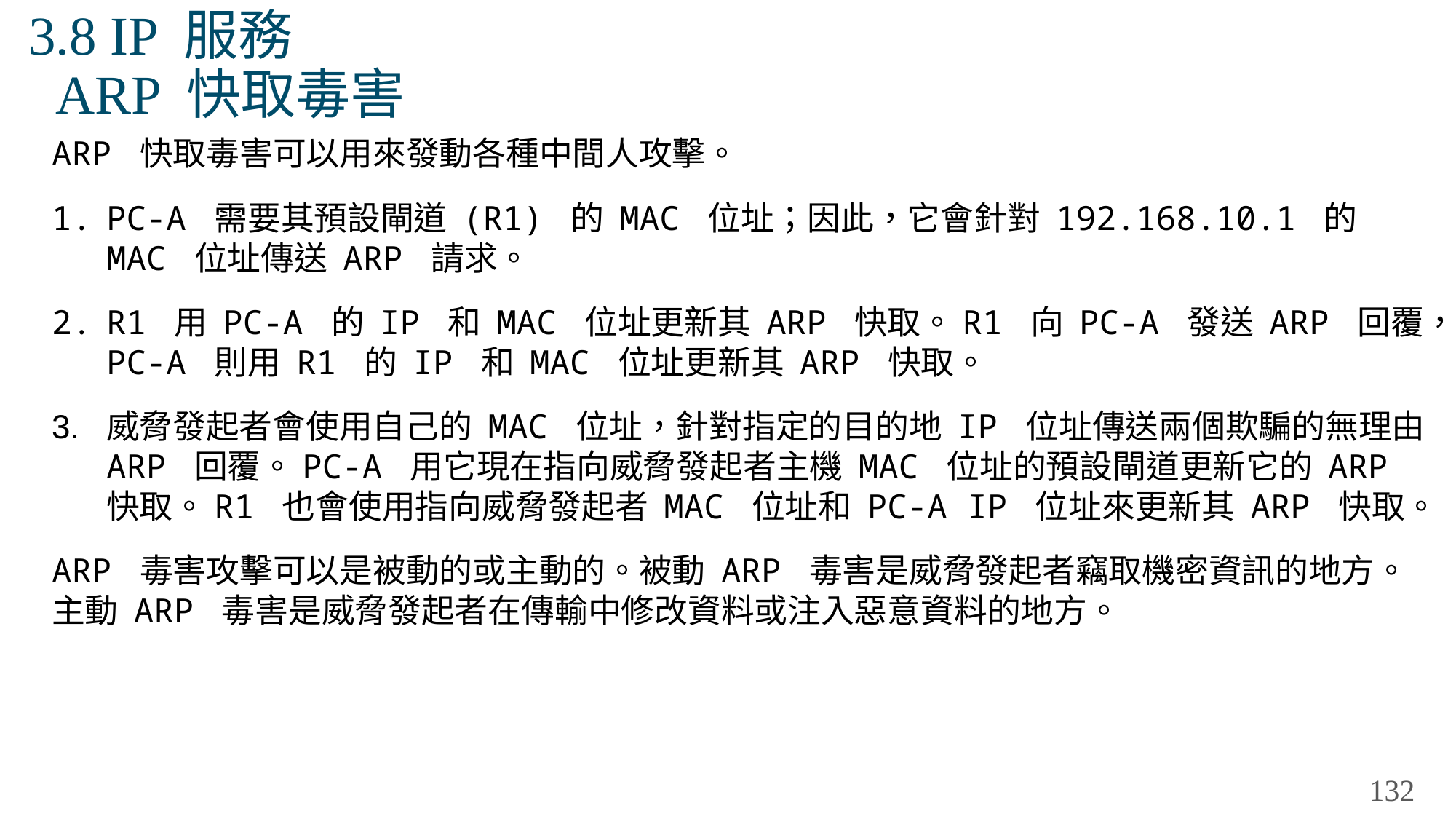

# 3.8 IP 服務 ARP 快取毒害
ARP 快取毒害可以用來發動各種中間人攻擊。
PC-A 需要其預設閘道 (R1) 的 MAC 位址；因此，它會針對 192.168.10.1 的 MAC 位址傳送 ARP 請求。
R1 用 PC-A 的 IP 和 MAC 位址更新其 ARP 快取。R1 向 PC-A 發送 ARP 回覆，PC-A 則用 R1 的 IP 和 MAC 位址更新其 ARP 快取。
威脅發起者會使用自己的 MAC 位址，針對指定的目的地 IP 位址傳送兩個欺騙的無理由 ARP 回覆。PC-A 用它現在指向威脅發起者主機 MAC 位址的預設閘道更新它的 ARP 快取。R1 也會使用指向威脅發起者 MAC 位址和 PC-A IP 位址來更新其 ARP 快取。
ARP 毒害攻擊可以是被動的或主動的。被動 ARP 毒害是威脅發起者竊取機密資訊的地方。主動 ARP 毒害是威脅發起者在傳輸中修改資料或注入惡意資料的地方。
132